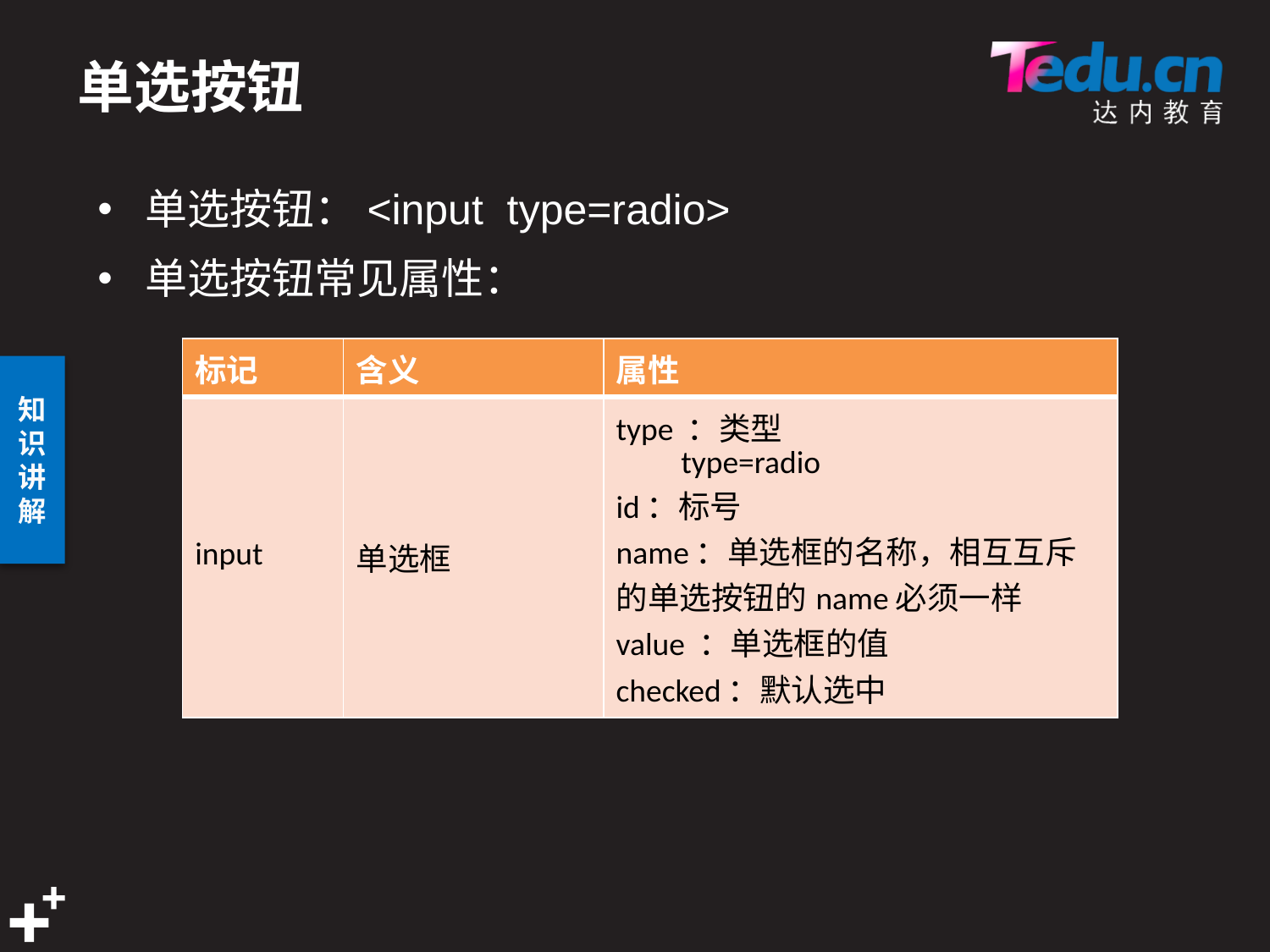

# 单选按钮
单选按钮：<input  type=radio>
单选按钮常见属性：
| 标记 | 含义 | 属性 |
| --- | --- | --- |
| input | 单选框 | type ：类型 type=radio id：标号 name：单选框的名称，相互互斥的单选按钮的name必须一样 value ：单选框的值 checked：默认选中 |